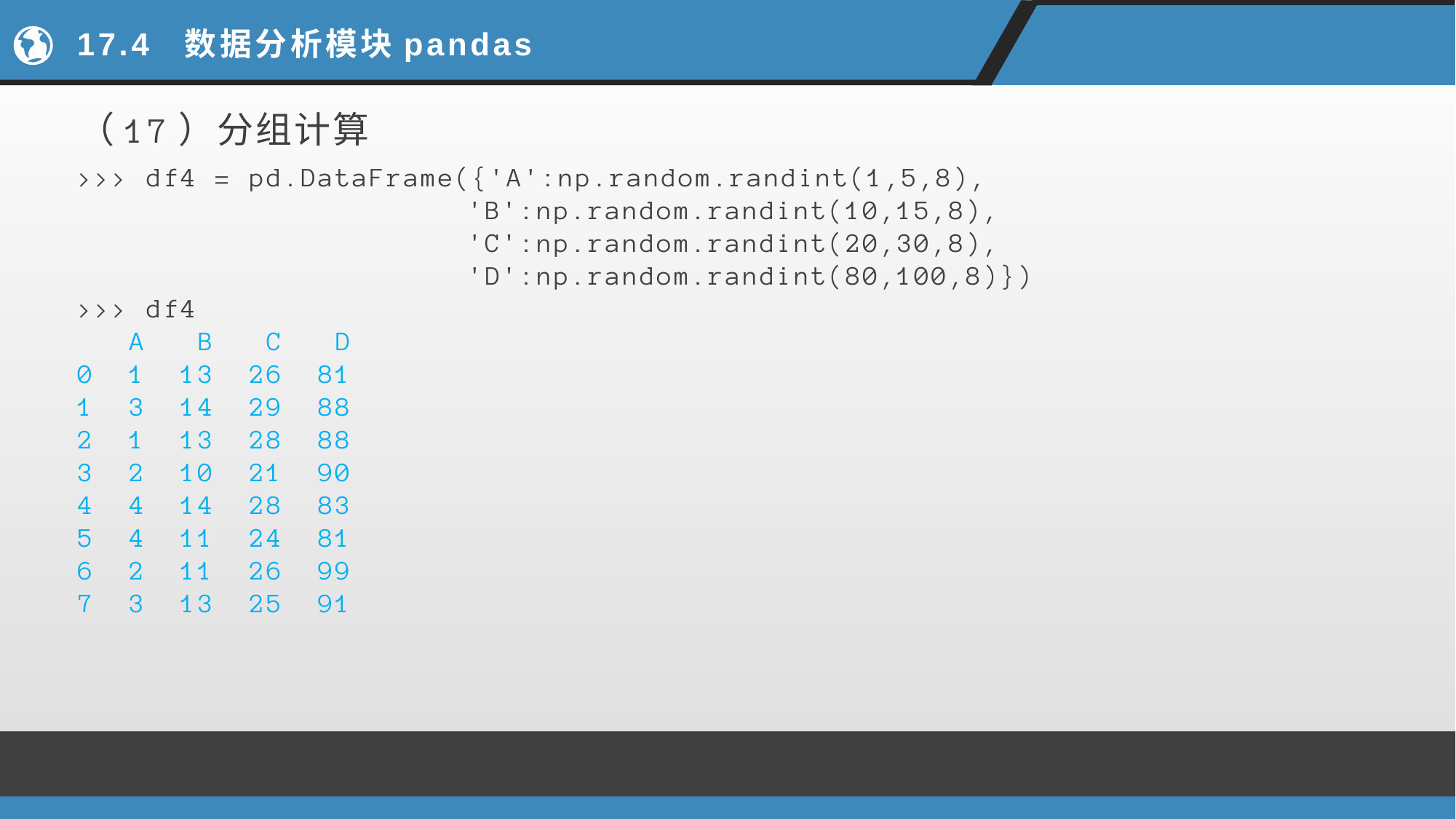

# 17.4  数据分析模块pandas

（17）分组计算
>>> df4 = pd.DataFrame({'A':np.random.randint(1,5,8),
		          'B':np.random.randint(10,15,8),
		          'C':np.random.randint(20,30,8),
		          'D':np.random.randint(80,100,8)})
>>> df4
   A   B   C   D
0  1  13  26  81
1  3  14  29  88
2  1  13  28  88
3  2  10  21  90
4  4  14  28  83
5  4  11  24  81
6  2  11  26  99
7  3  13  25  91